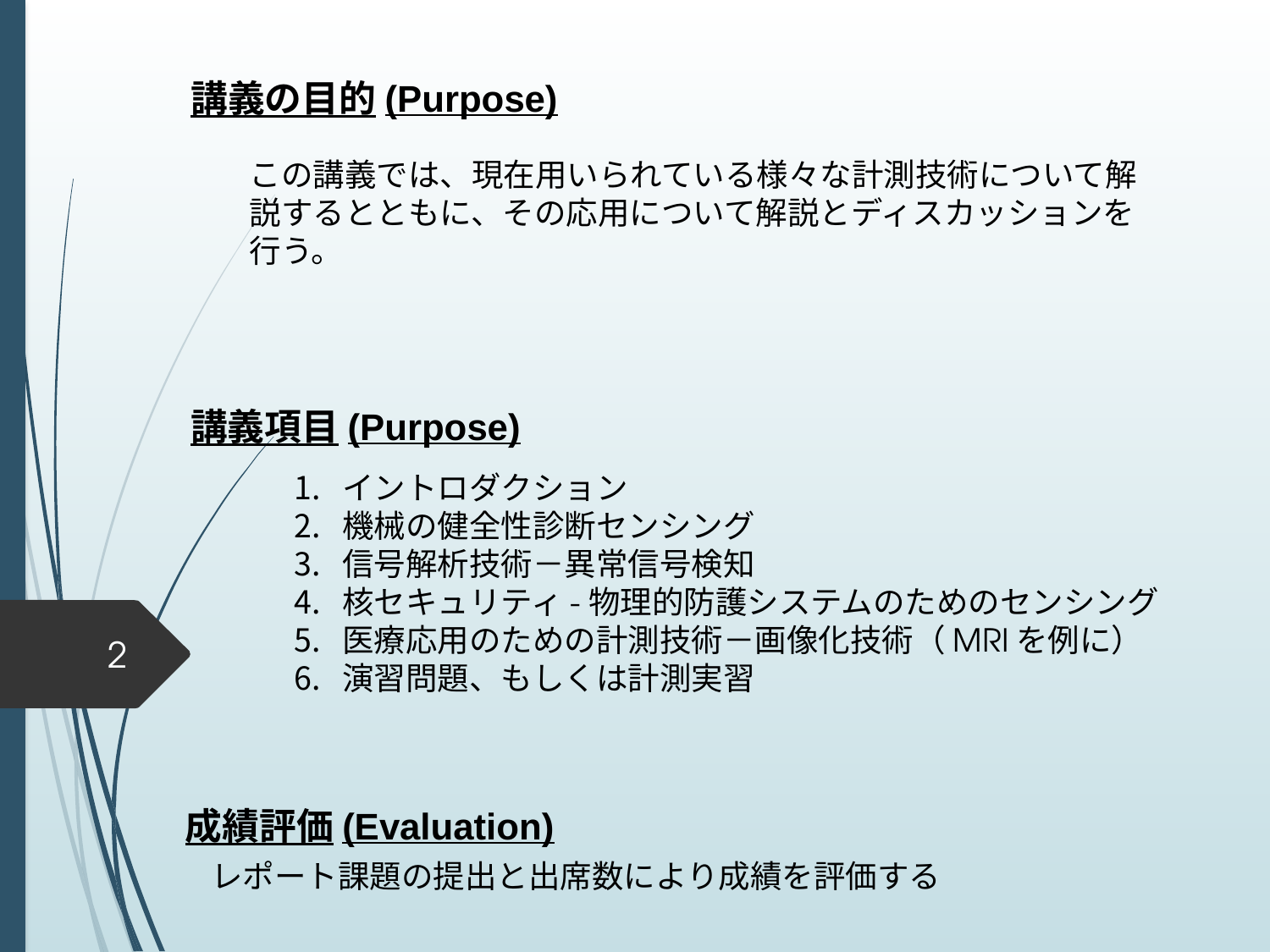

講義の目的(Purpose)
この講義では、現在用いられている様々な計測技術について解説するとともに、その応用について解説とディスカッションを行う。
講義項目(Purpose)
イントロダクション
機械の健全性診断センシング
信号解析技術－異常信号検知
核セキュリティ-物理的防護システムのためのセンシング
医療応用のための計測技術－画像化技術（MRIを例に）
演習問題、もしくは計測実習
2
成績評価(Evaluation)
レポート課題の提出と出席数により成績を評価する